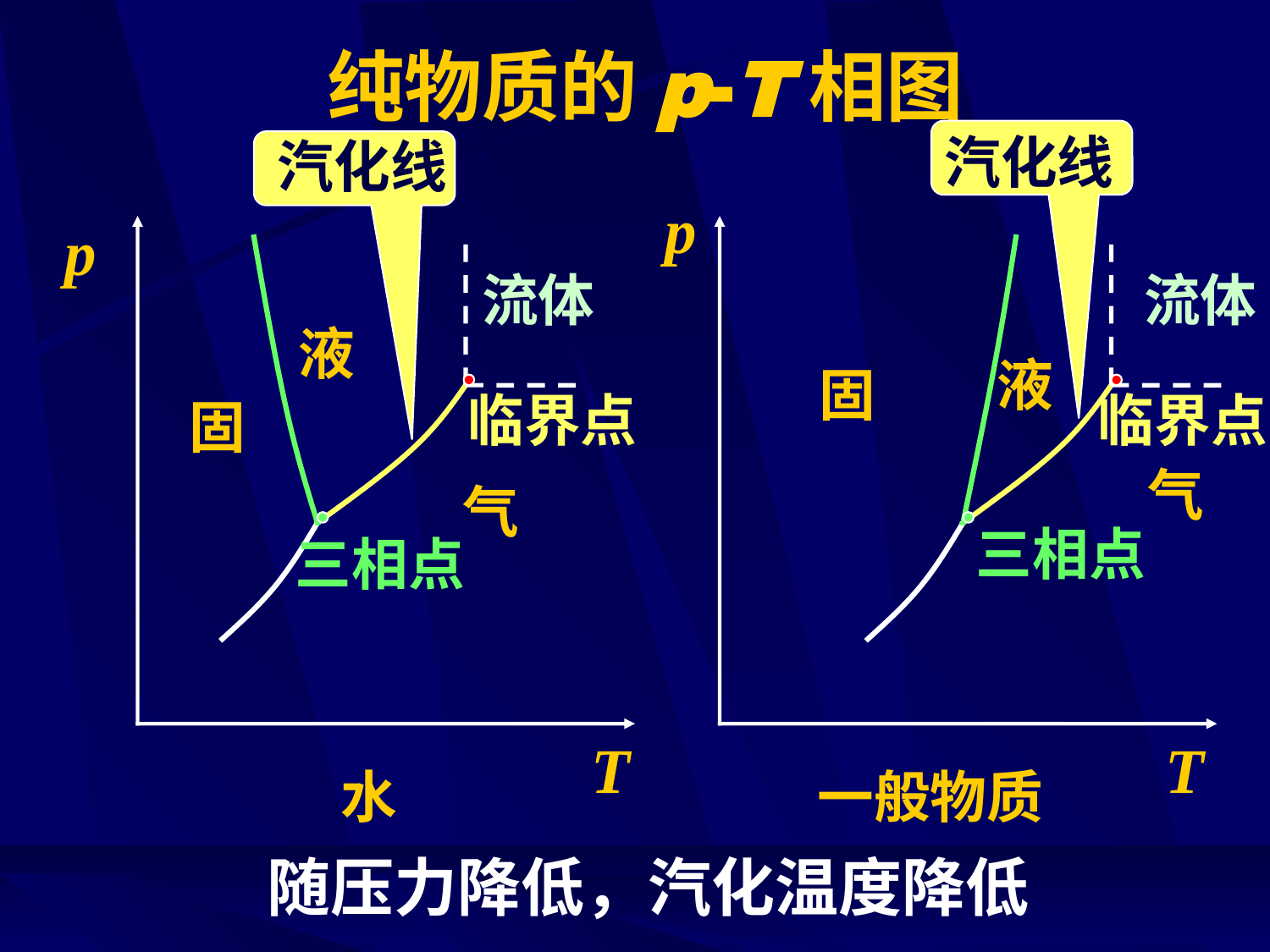

# 纯物质的p-T相图

汽化线
汽化线

p
p

流体
流体
液
液
固

临界点
临界点
固

气
气

三相点

三相点

T

T
水
一般物质
随压力降低，汽化温度降低